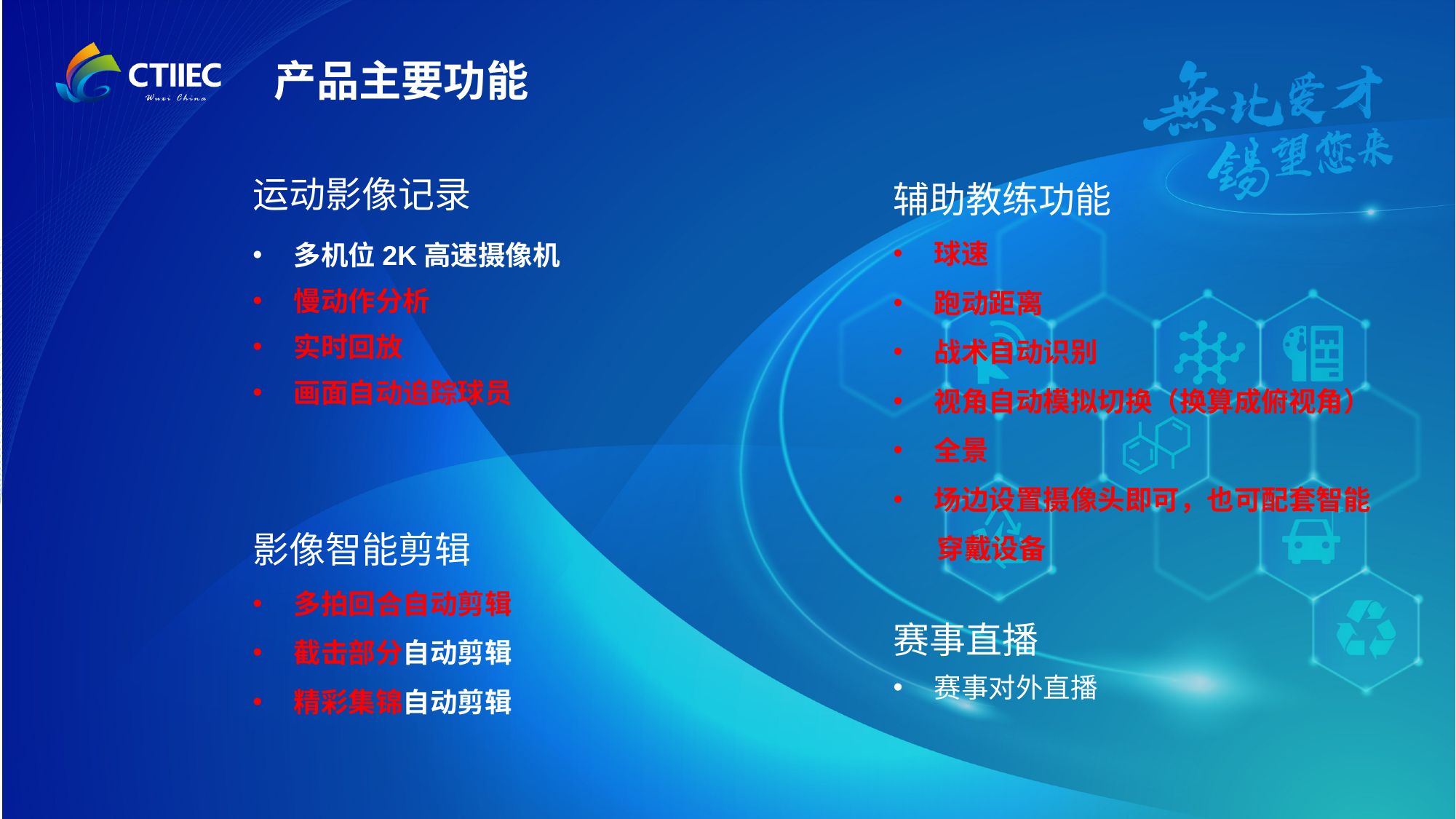

产品主要功能
运动影像记录
多机位2K高速摄像机
慢动作分析
实时回放
画面自动追踪球员
辅助教练功能
球速
跑动距离
战术自动识别
视角自动模拟切换（换算成俯视角）
全景
场边设置摄像头即可，也可配套智能
      穿戴设备
影像智能剪辑
多拍回合自动剪辑
截击部分自动剪辑
精彩集锦自动剪辑
赛事直播
赛事对外直播